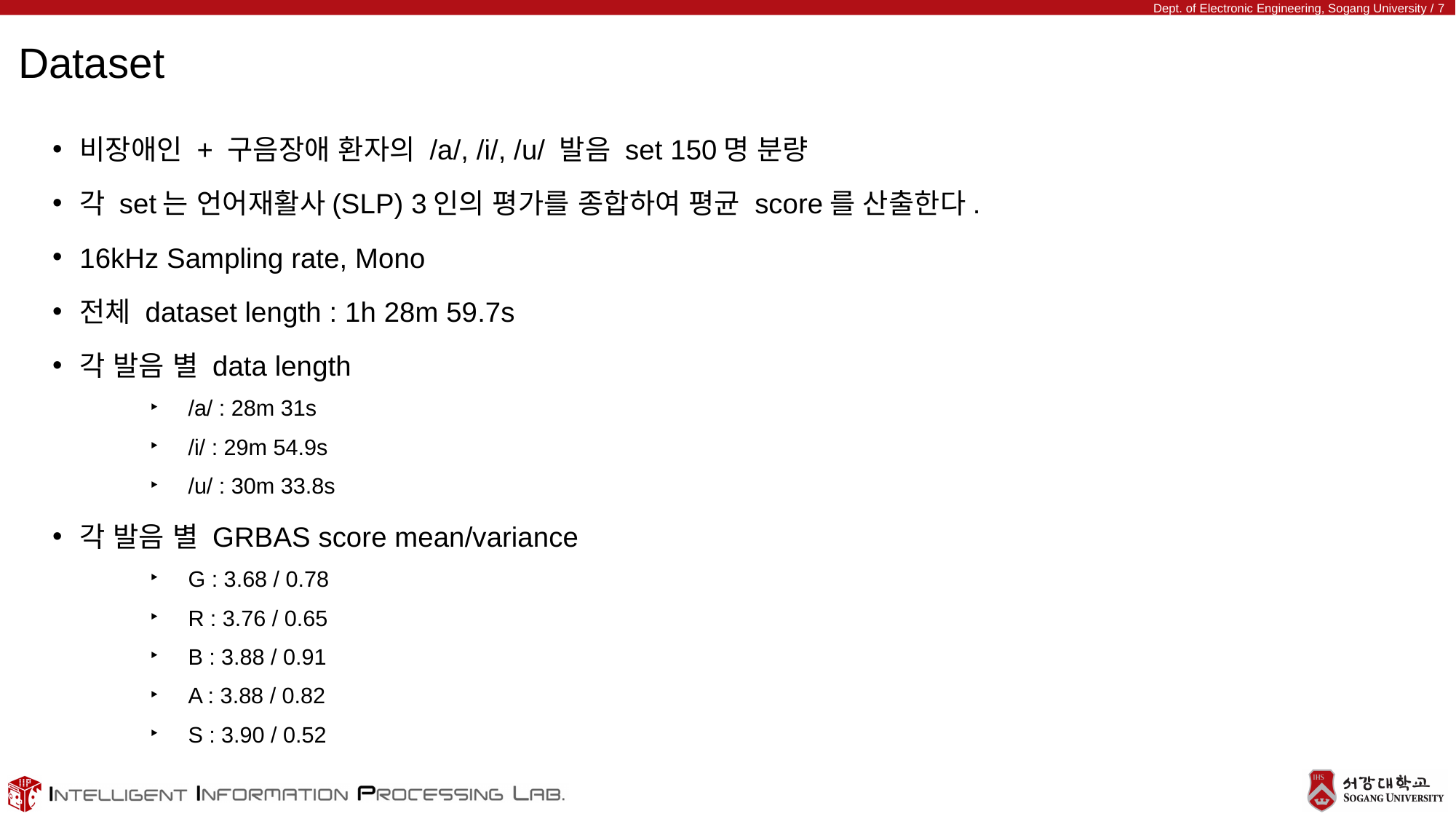

# Dataset
비장애인 + 구음장애 환자의 /a/, /i/, /u/ 발음 set 150명 분량
각 set는 언어재활사(SLP) 3인의 평가를 종합하여 평균 score를 산출한다.
16kHz Sampling rate, Mono
전체 dataset length : 1h 28m 59.7s
각 발음 별 data length
/a/ : 28m 31s
/i/ : 29m 54.9s
/u/ : 30m 33.8s
각 발음 별 GRBAS score mean/variance
G : 3.68 / 0.78
R : 3.76 / 0.65
B : 3.88 / 0.91
A : 3.88 / 0.82
S : 3.90 / 0.52